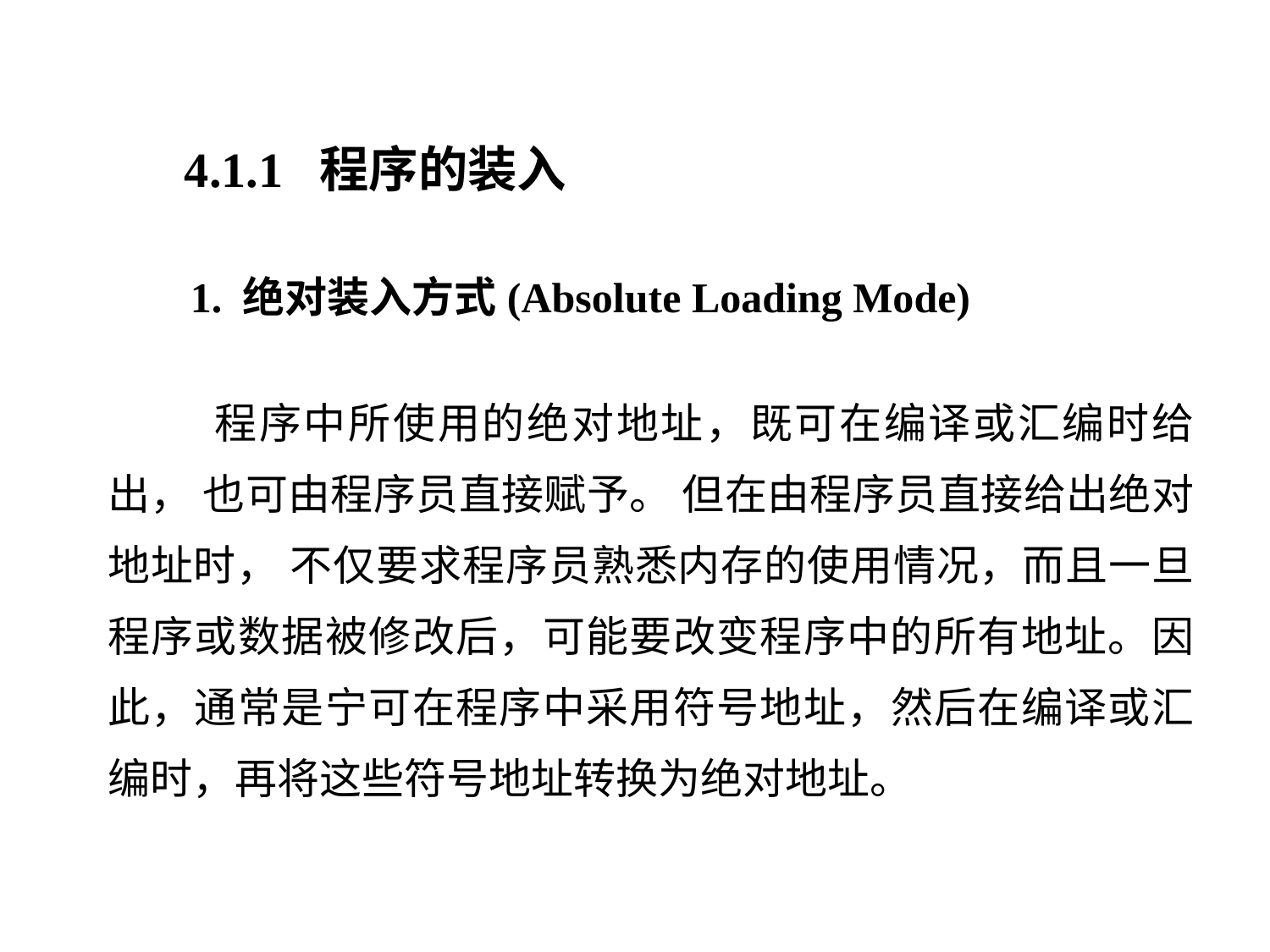

4.1.1  程序的装入
1. 绝对装入方式(Absolute Loading Mode)
        程序中所使用的绝对地址，既可在编译或汇编时给出， 也可由程序员直接赋予。 但在由程序员直接给出绝对地址时， 不仅要求程序员熟悉内存的使用情况，而且一旦程序或数据被修改后，可能要改变程序中的所有地址。因此，通常是宁可在程序中采用符号地址，然后在编译或汇编时，再将这些符号地址转换为绝对地址。